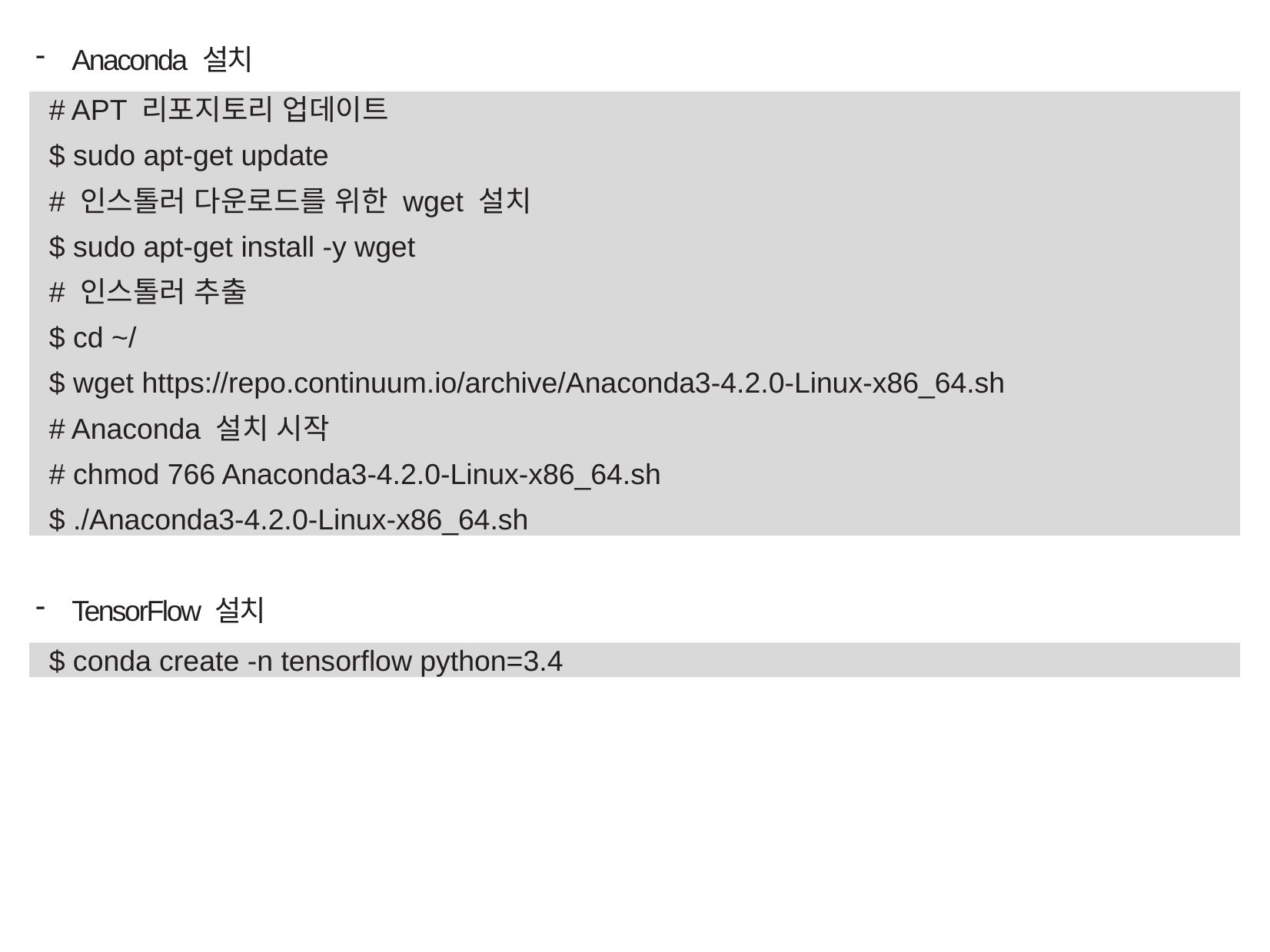

Anaconda 설치

TensorFlow 설치
# APT 리포지토리 업데이트
$ sudo apt-get update
# 인스톨러 다운로드를 위한 wget 설치
$ sudo apt-get install -y wget
# 인스톨러 추출
$ cd ~/
$ wget https://repo.continuum.io/archive/Anaconda3-4.2.0-Linux-x86_64.sh
# Anaconda 설치 시작
# chmod 766 Anaconda3-4.2.0-Linux-x86_64.sh
$ ./Anaconda3-4.2.0-Linux-x86_64.sh
$ conda create -n tensorflow python=3.4